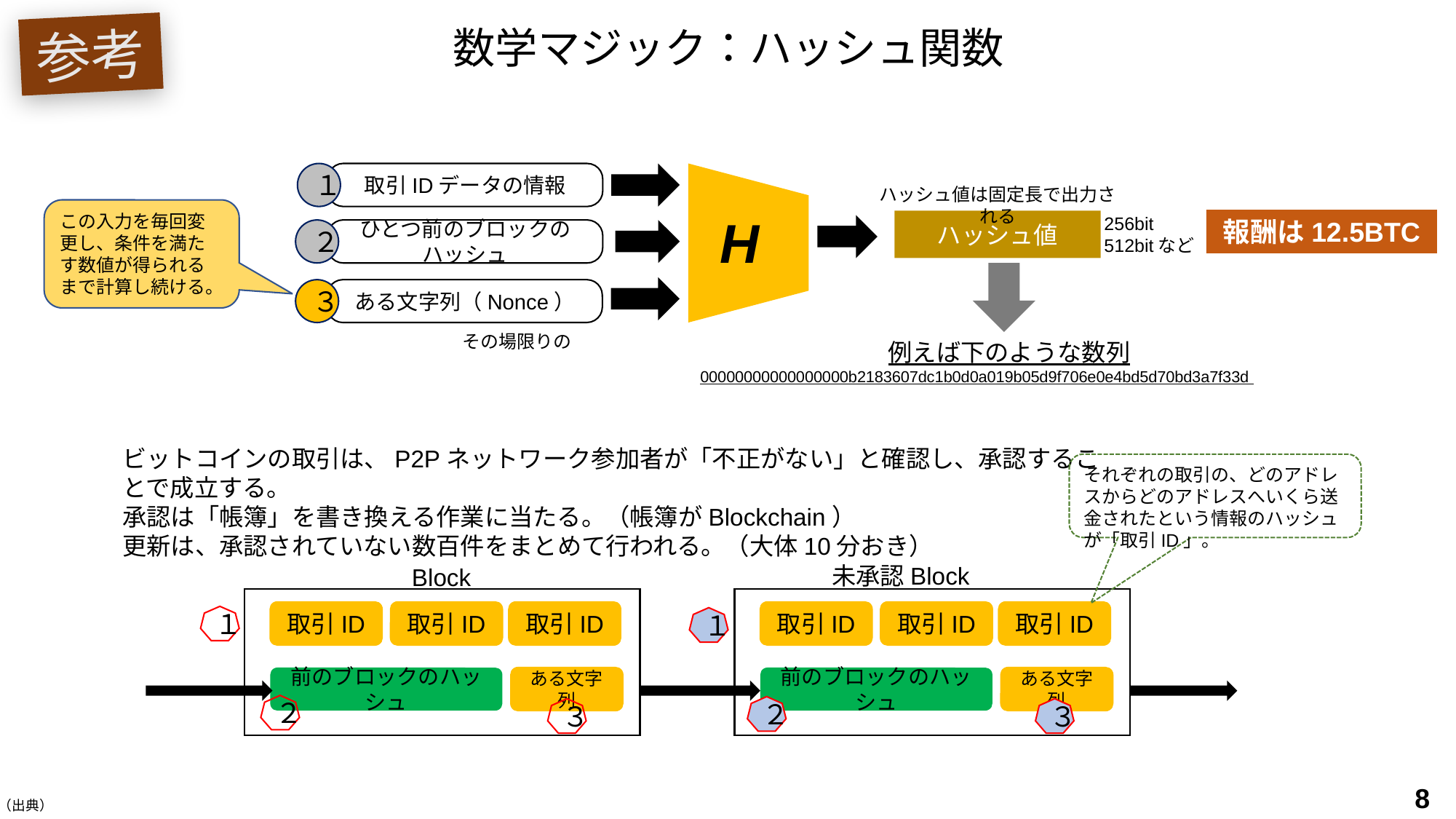

数学マジック：ハッシュ関数
参考

１
取引IDデータの情報
ハッシュ値は固定長で出力される

この入力を毎回変更し、条件を満たす数値が得られるまで計算し続ける。
H
256bit
512bitなど
報酬は12.5BTC
ハッシュ値

２
ひとつ前のブロックのハッシュ

３
ある文字列（Nonce）
その場限りの
例えば下のような数列
00000000000000000b2183607dc1b0d0a019b05d9f706e0e4bd5d70bd3a7f33d
ビットコインの取引は、P2Pネットワーク参加者が「不正がない」と確認し、承認することで成立する。
承認は「帳簿」を書き換える作業に当たる。（帳簿がBlockchain）
更新は、承認されていない数百件をまとめて行われる。（大体10分おき）
それぞれの取引の、どのアドレスからどのアドレスへいくら送金されたという情報のハッシュが「取引ID」。
未承認Block
Block

取引ID
取引ID
取引ID
取引ID
取引ID
取引ID
１
１
前のブロックのハッシュ
ある文字列
前のブロックのハッシュ
ある文字列

２
２
３
３
8
（出典）